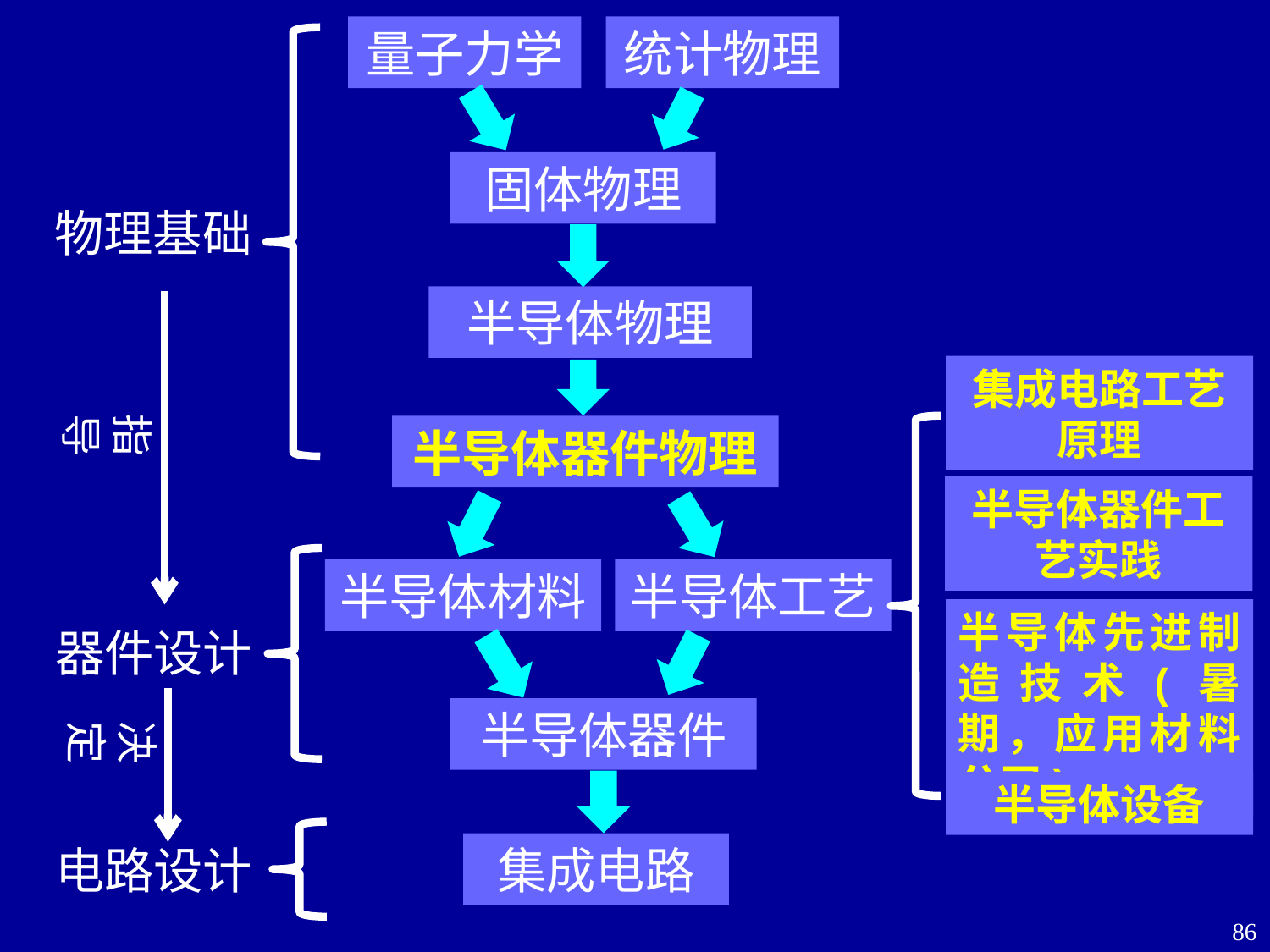

量子力学
统计物理

固体物理
物理基础

半导体物理
集成电路工艺原理

指导

半导体器件物理
半导体器件工艺实践

半导体材料
半导体工艺
半导体先进制造技术(暑期，应用材料公司)
器件设计

半导体器件
决定

半导体设备

集成电路
电路设计
86